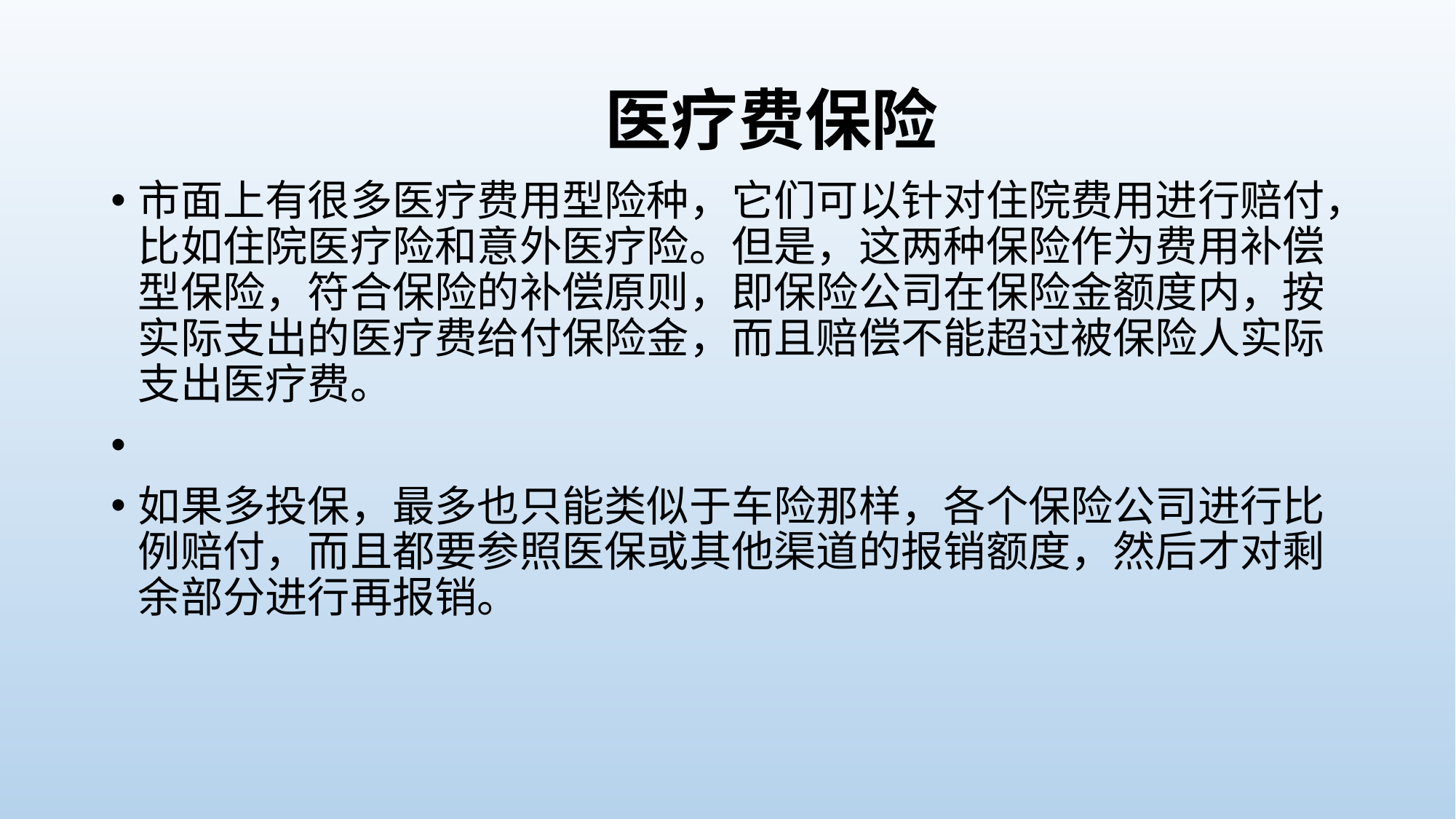

# 医疗费保险
市面上有很多医疗费用型险种，它们可以针对住院费用进行赔付，比如住院医疗险和意外医疗险。但是，这两种保险作为费用补偿型保险，符合保险的补偿原则，即保险公司在保险金额度内，按实际支出的医疗费给付保险金，而且赔偿不能超过被保险人实际支出医疗费。

如果多投保，最多也只能类似于车险那样，各个保险公司进行比例赔付，而且都要参照医保或其他渠道的报销额度，然后才对剩余部分进行再报销。